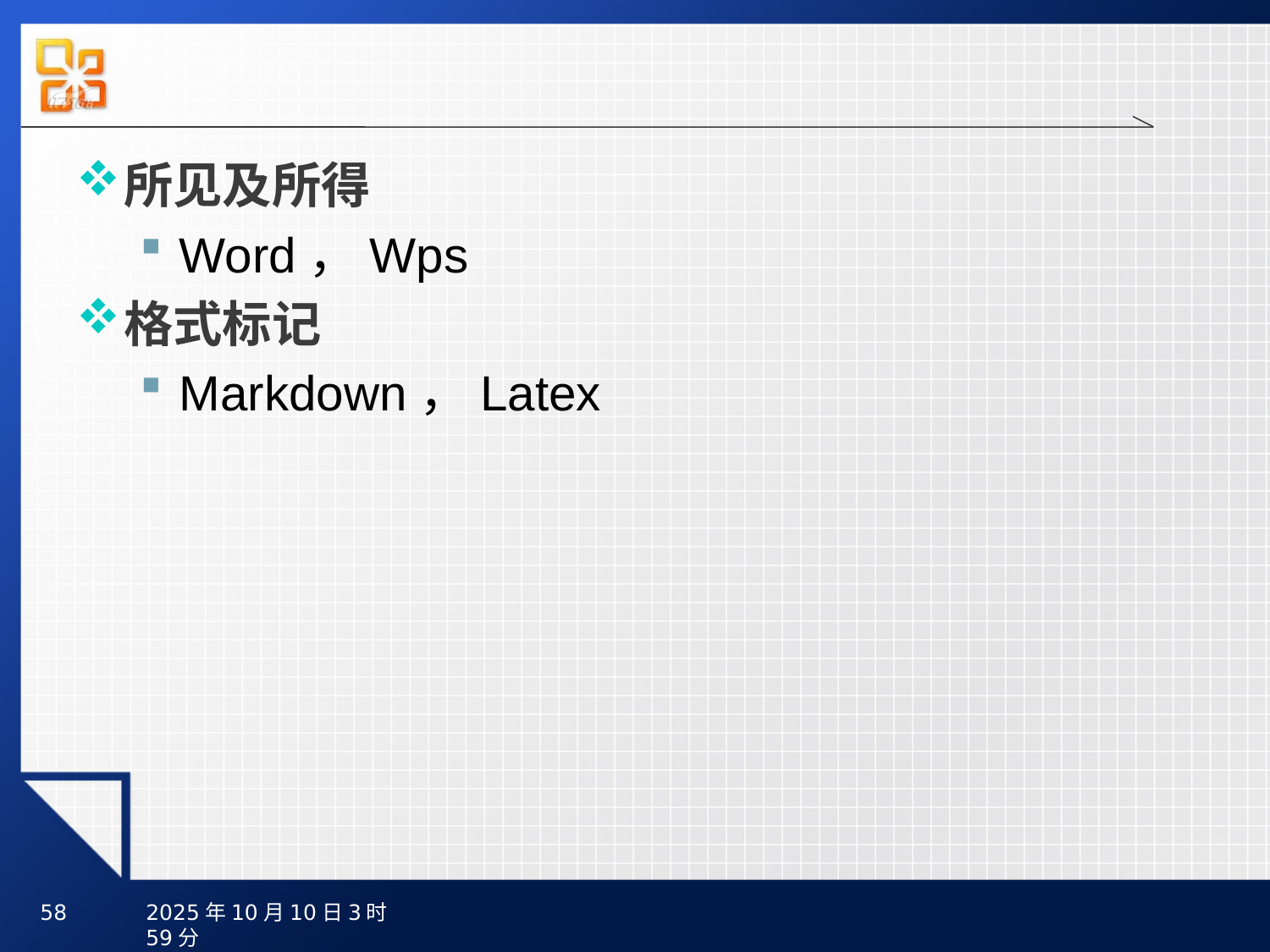

#
所见及所得
Word，Wps
格式标记
Markdown，Latex
58
2025年10月10日3时59分